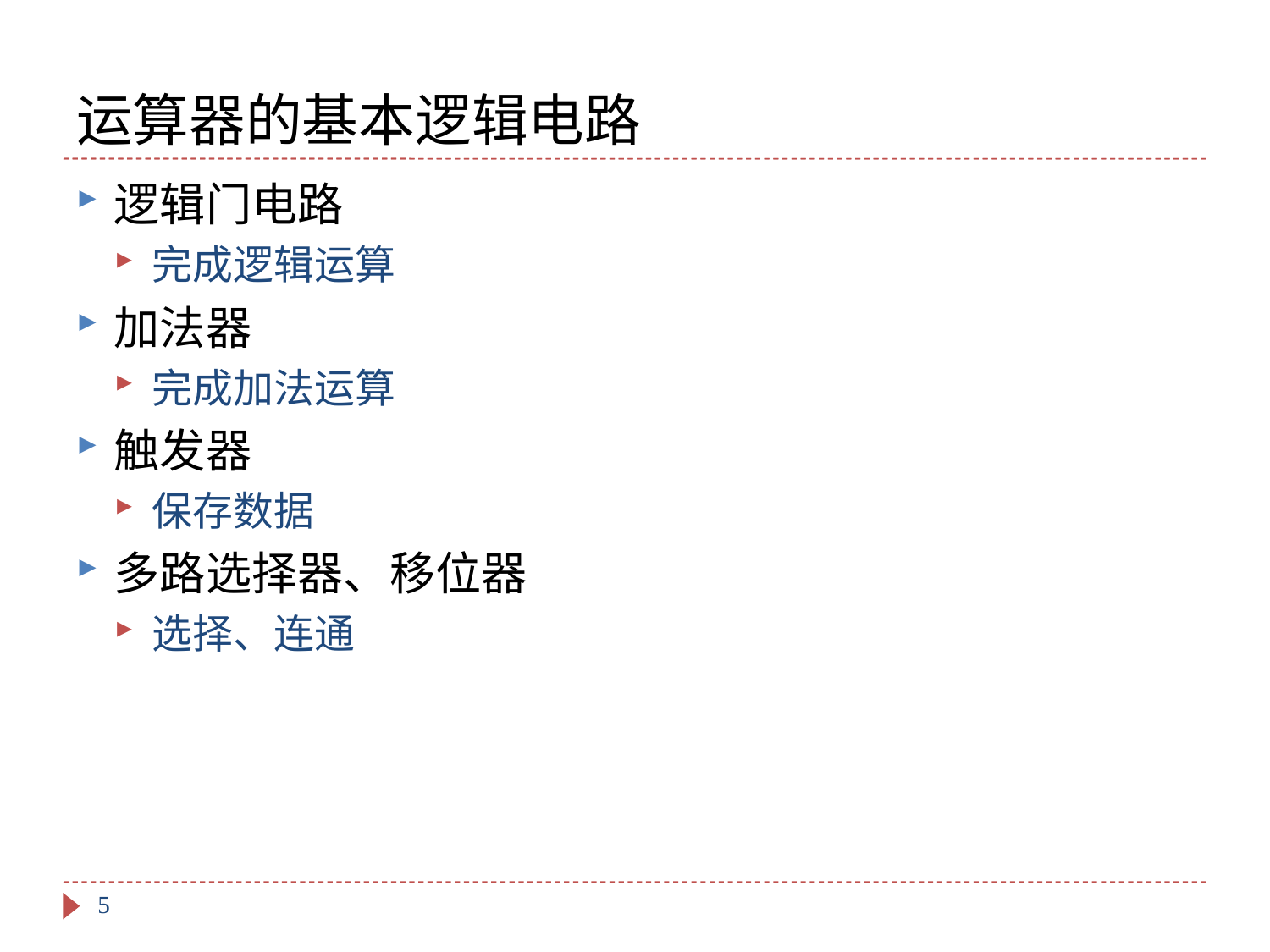

# 运算器的基本逻辑电路
逻辑门电路
完成逻辑运算
加法器
完成加法运算
触发器
保存数据
多路选择器、移位器
选择、连通

5